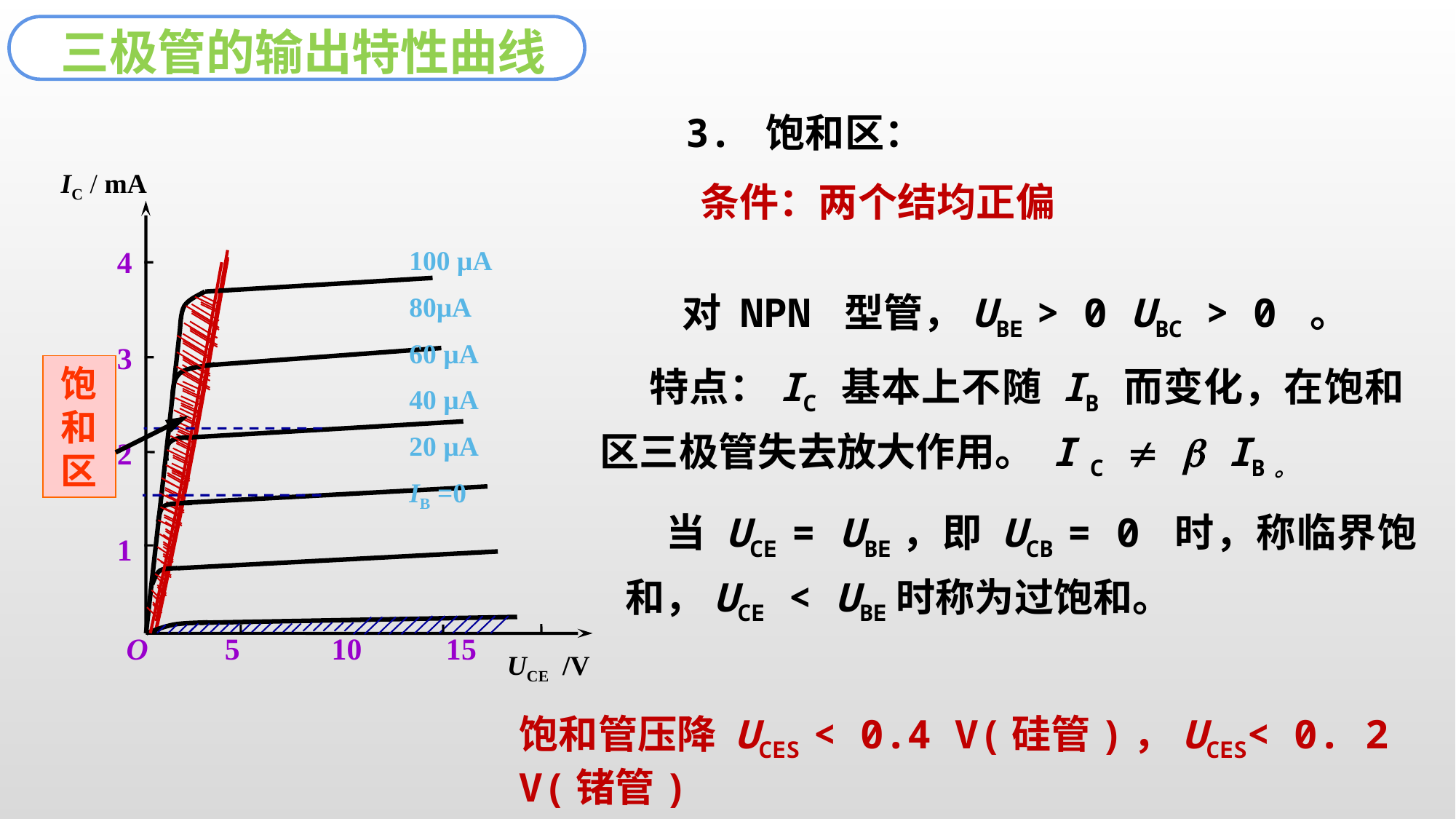

三极管的输出特性曲线
3. 饱和区：
IC / mA

100 µA
80µA
60 µA
40 µA
20 µA
IB =0

4

3

2

1

O          5            10           15

UCE  /V
条件：两个结均正偏

　　对 NPN 型管，UBE > 0 UBC > 0 。
    特点：IC 基本上不随 IB 而变化，在饱和区三极管失去放大作用。 I C ≠ β IB。
饱和区

   当 UCE = UBE，即 UCB = 0 时，称临界饱和，UCE < UBE时称为过饱和。
饱和管压降 UCES < 0.4 V(硅管)，UCES< 0. 2 V(锗管)